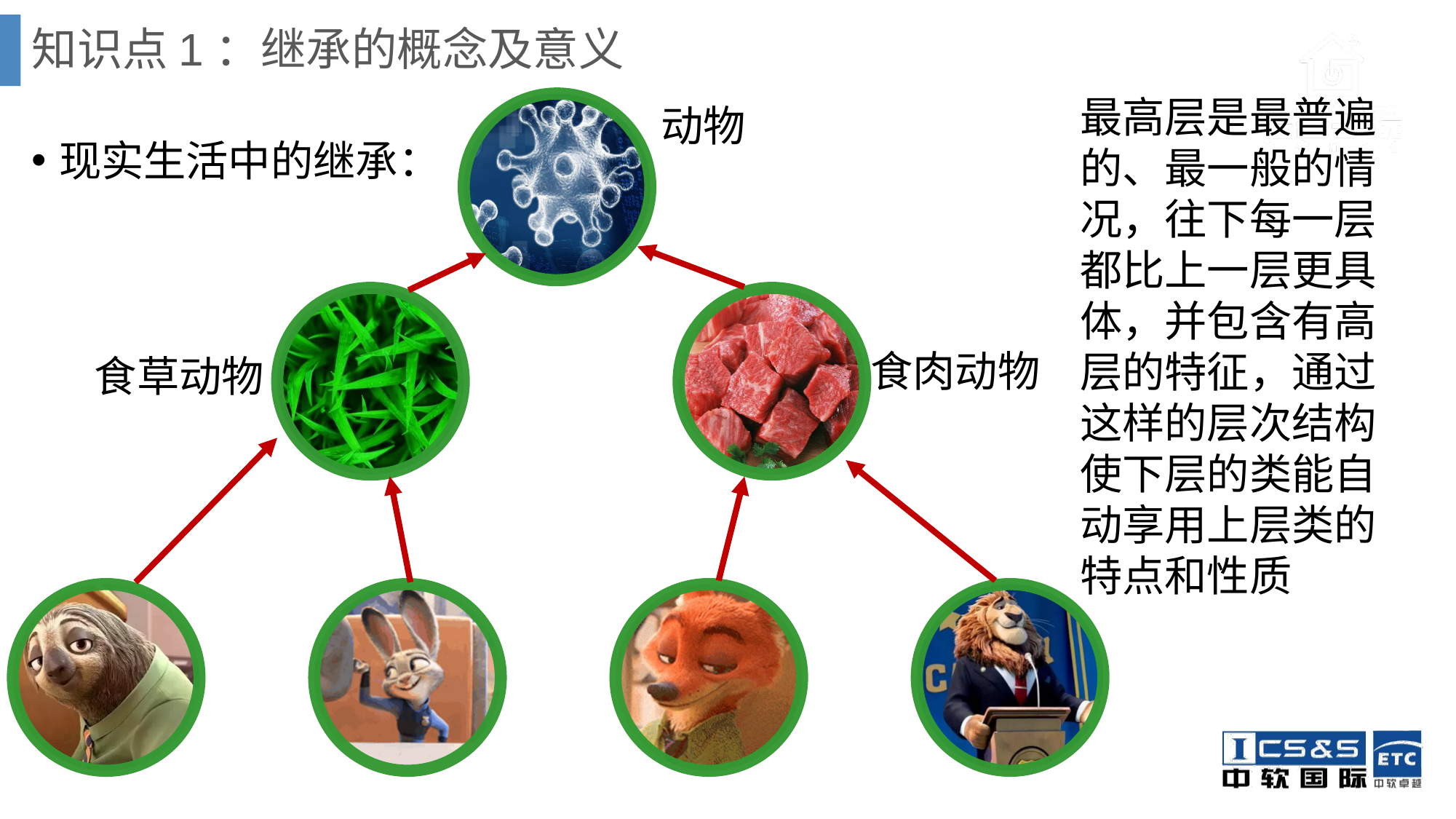

# 知识点1：继承的概念及意义
最高层是最普遍的、最一般的情况，往下每一层都比上一层更具体，并包含有高层的特征，通过这样的层次结构使下层的类能自动享用上层类的特点和性质

动物
现实生活中的继承：

食肉动物
食草动物